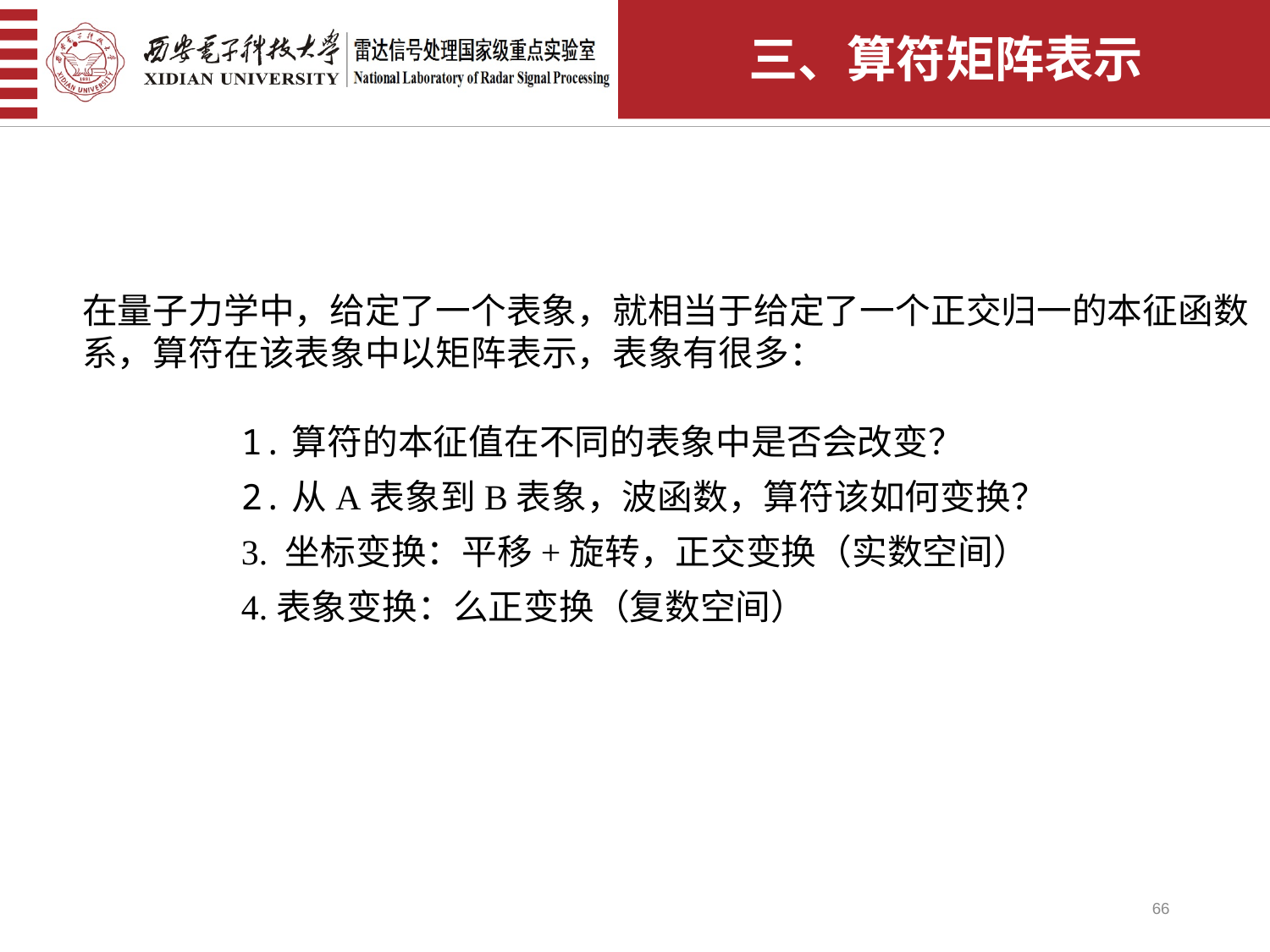

三、算符矩阵表示
在量子力学中，给定了一个表象，就相当于给定了一个正交归一的本征函数系，算符在该表象中以矩阵表示，表象有很多：
1.算符的本征值在不同的表象中是否会改变？
2.从A表象到B表象，波函数，算符该如何变换？
3. 坐标变换：平移+旋转，正交变换（实数空间）
4.表象变换：么正变换（复数空间）
66